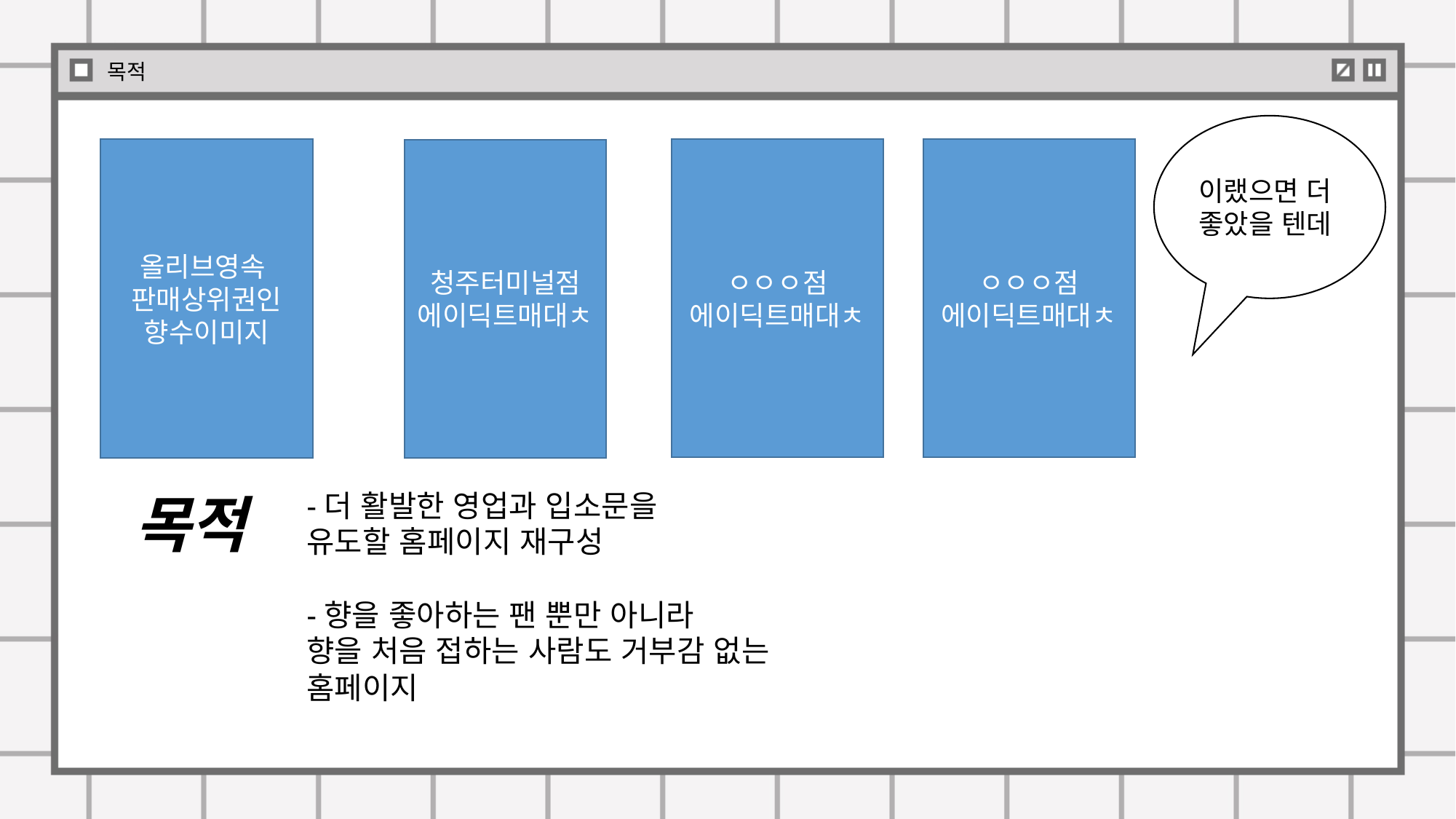

목적

이랬으면 더 좋았을 텐데

올리브영속
판매상위권인 향수이미지
ㅇㅇㅇ점
에이딕트매대ㅊ
ㅇㅇㅇ점
에이딕트매대ㅊ
청주터미널점
에이딕트매대ㅊ
목적
-더 활발한 영업과 입소문을
유도할 홈페이지 재구성

-향을 좋아하는 팬 뿐만 아니라
향을 처음 접하는 사람도 거부감 없는 홈페이지